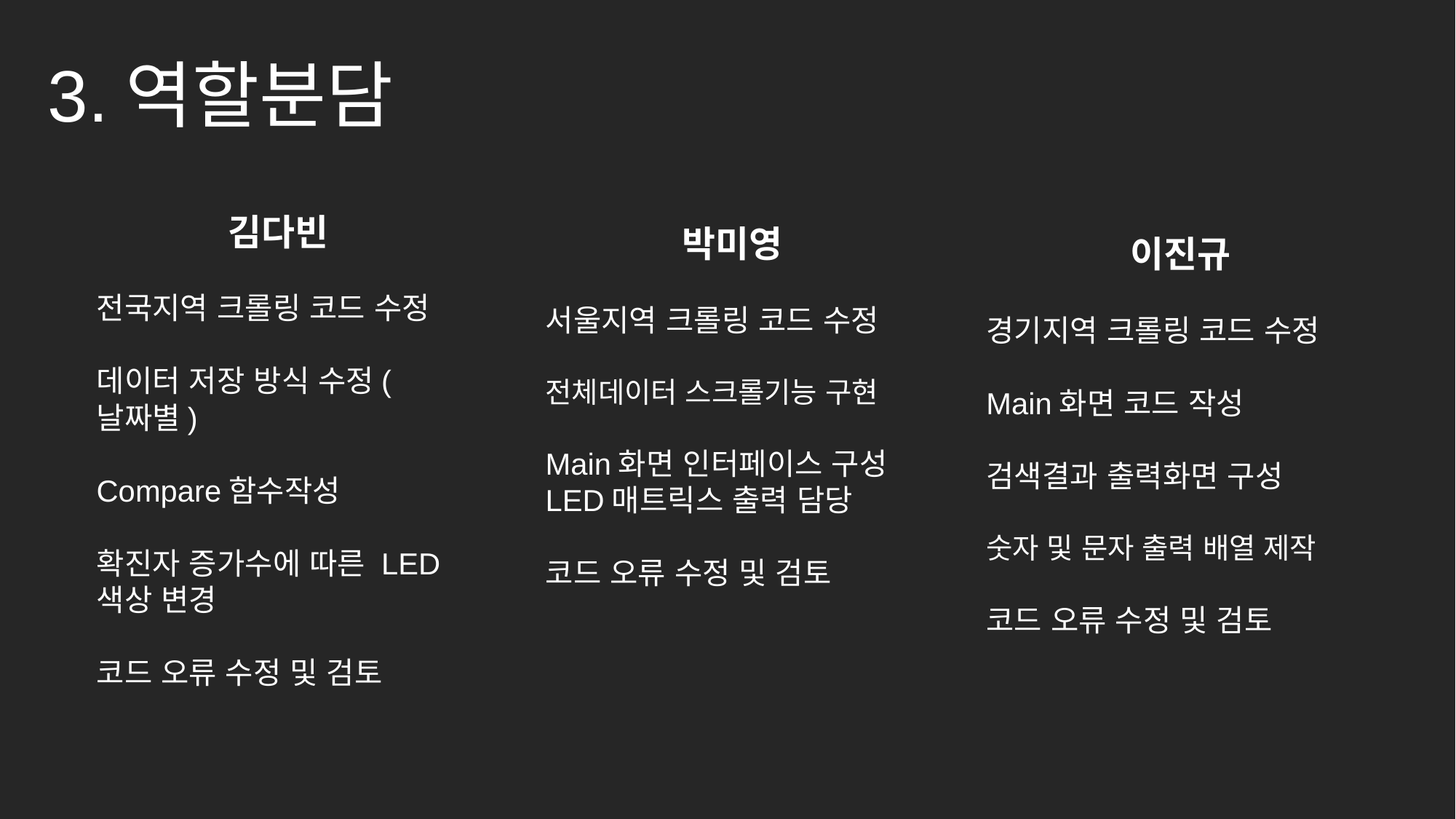

3.역할분담
김다빈

전국지역 크롤링 코드 수정

데이터 저장 방식 수정(날짜별)

Compare함수작성

확진자 증가수에 따른 LED색상 변경

코드 오류 수정 및 검토

박미영

서울지역 크롤링 코드 수정

전체데이터 스크롤기능 구현

Main화면 인터페이스 구성
LED매트릭스 출력 담당

코드 오류 수정 및 검토

이진규

경기지역 크롤링 코드 수정

Main화면 코드 작성

검색결과 출력화면 구성

숫자 및 문자 출력 배열 제작

코드 오류 수정 및 검토